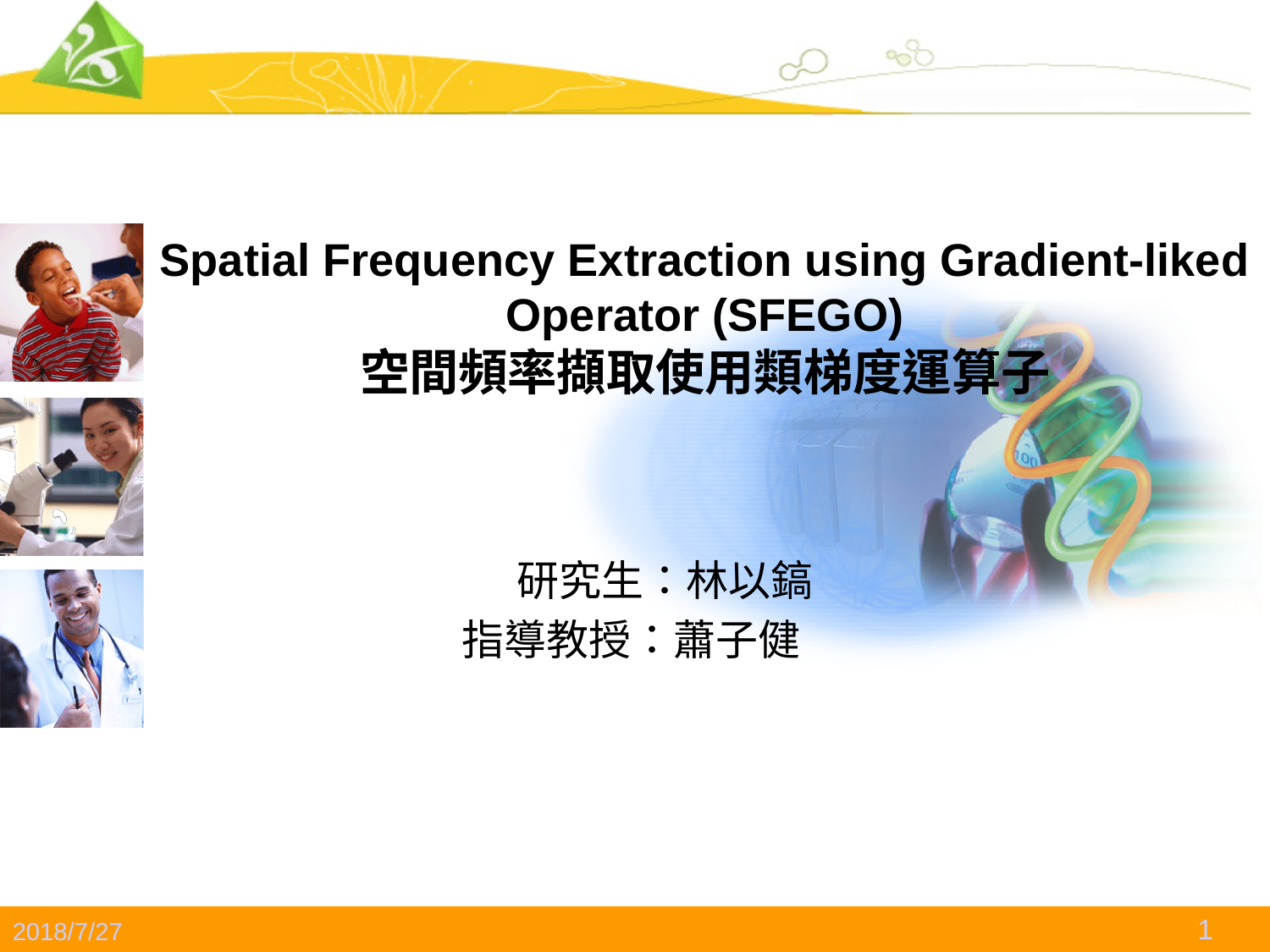

# Spatial Frequency Extraction using Gradient-liked Operator (SFEGO) 空間頻率擷取使用類梯度運算子
    研究生：林以鎬
指導教授：蕭子健